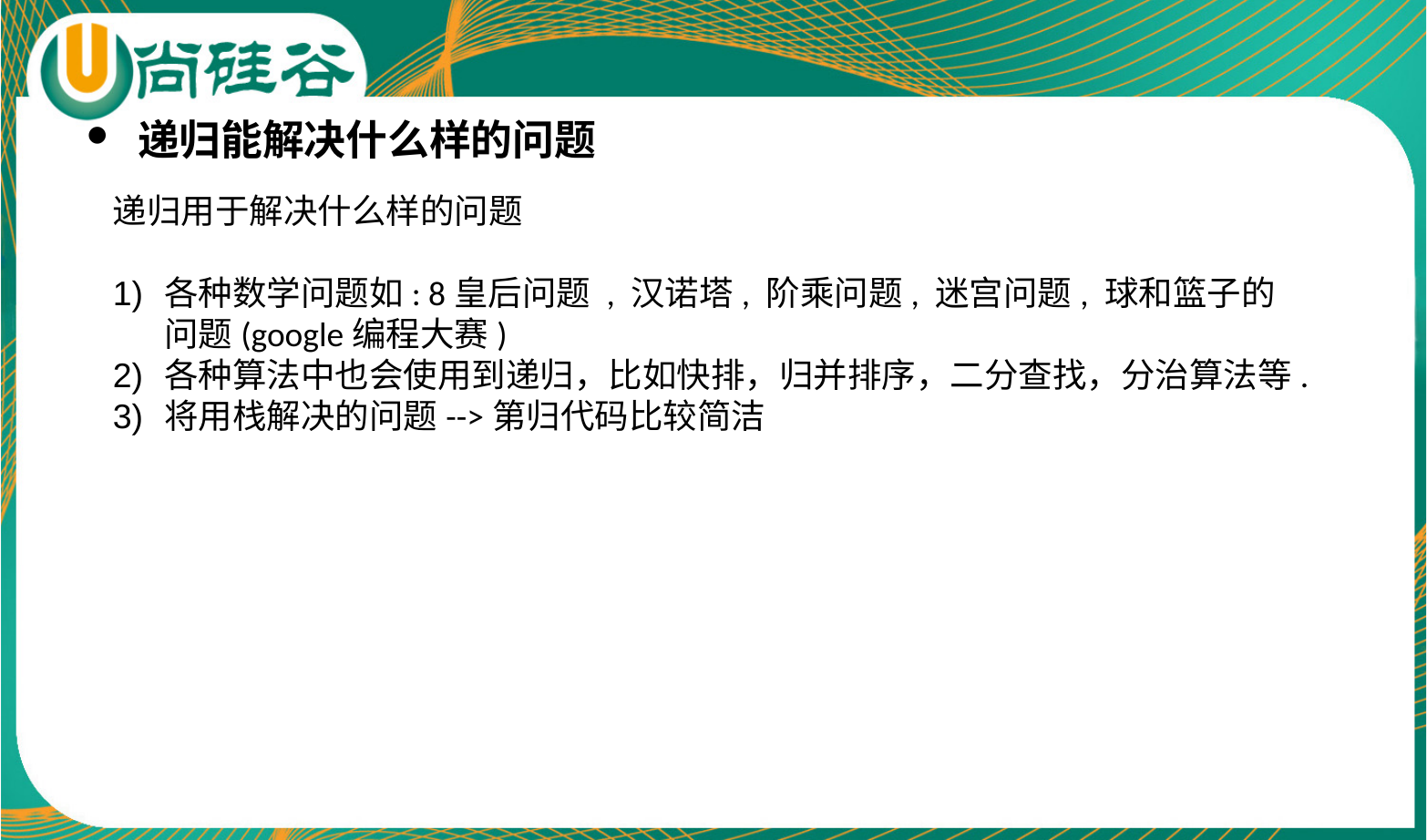

递归能解决什么样的问题
递归用于解决什么样的问题

各种数学问题如: 8皇后问题 , 汉诺塔, 阶乘问题, 迷宫问题, 球和篮子的问题(google编程大赛)
各种算法中也会使用到递归，比如快排，归并排序，二分查找，分治算法等.
将用栈解决的问题-->第归代码比较简洁